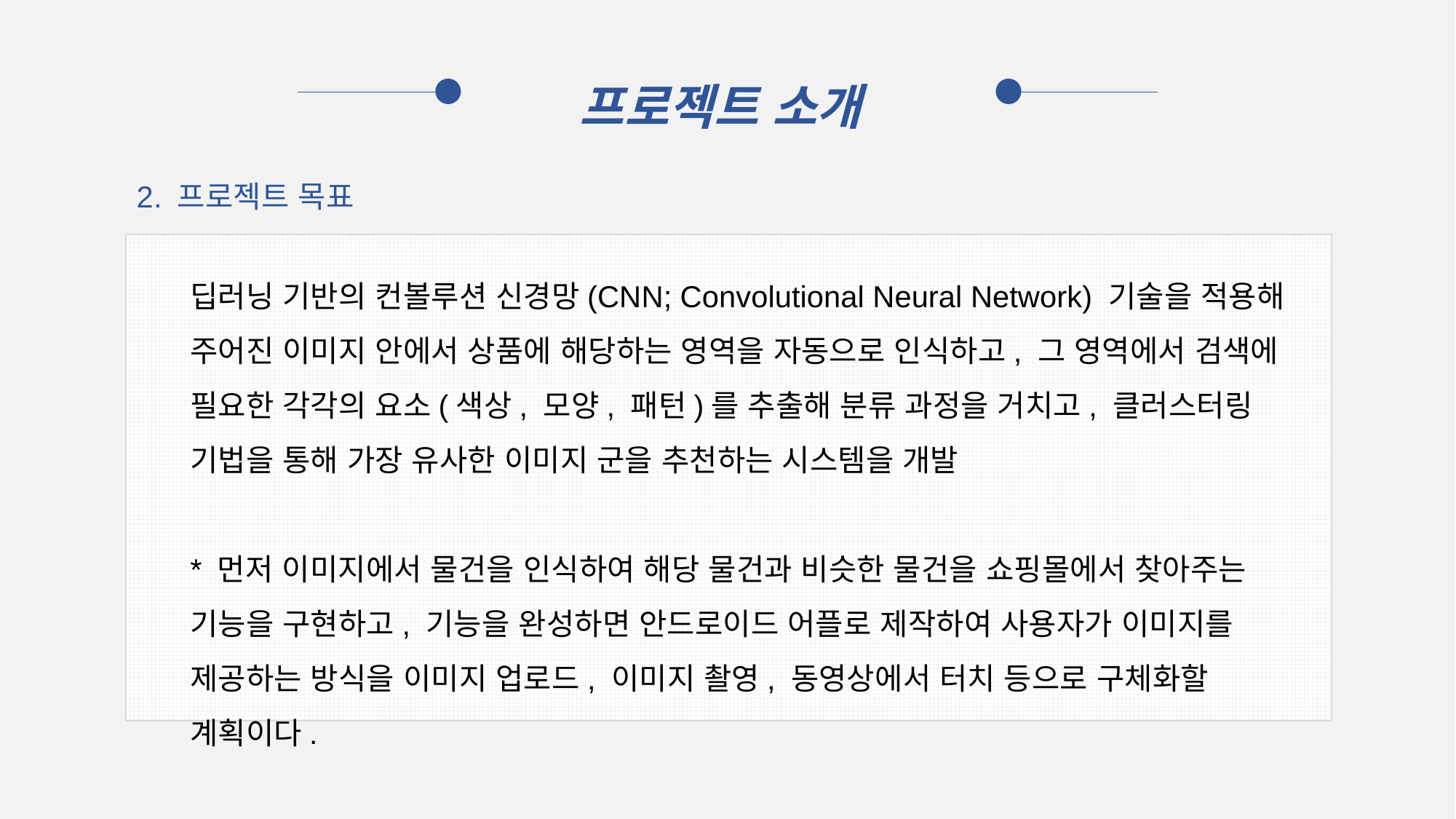

프로젝트 소개

2. 프로젝트 목표

딥러닝 기반의 컨볼루션 신경망(CNN; Convolutional Neural Network) 기술을 적용해 주어진 이미지 안에서 상품에 해당하는 영역을 자동으로 인식하고, 그 영역에서 검색에 필요한 각각의 요소(색상, 모양, 패턴)를 추출해 분류 과정을 거치고, 클러스터링 기법을 통해 가장 유사한 이미지 군을 추천하는 시스템을 개발

* 먼저 이미지에서 물건을 인식하여 해당 물건과 비슷한 물건을 쇼핑몰에서 찾아주는 기능을 구현하고, 기능을 완성하면 안드로이드 어플로 제작하여 사용자가 이미지를 제공하는 방식을 이미지 업로드, 이미지 촬영, 동영상에서 터치 등으로 구체화할 계획이다.